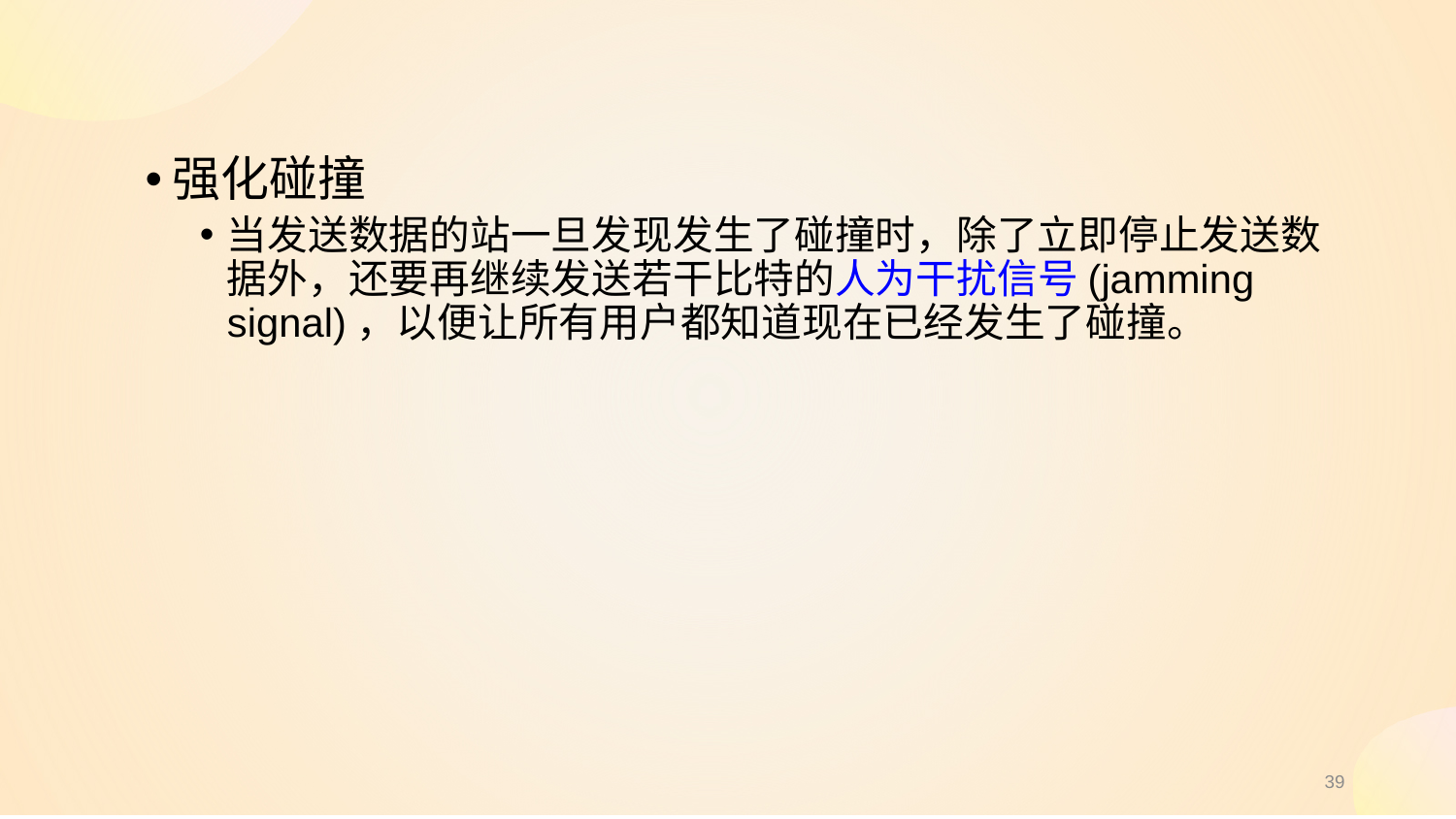

强化碰撞
当发送数据的站一旦发现发生了碰撞时，除了立即停止发送数据外，还要再继续发送若干比特的人为干扰信号(jamming signal)，以便让所有用户都知道现在已经发生了碰撞。
39